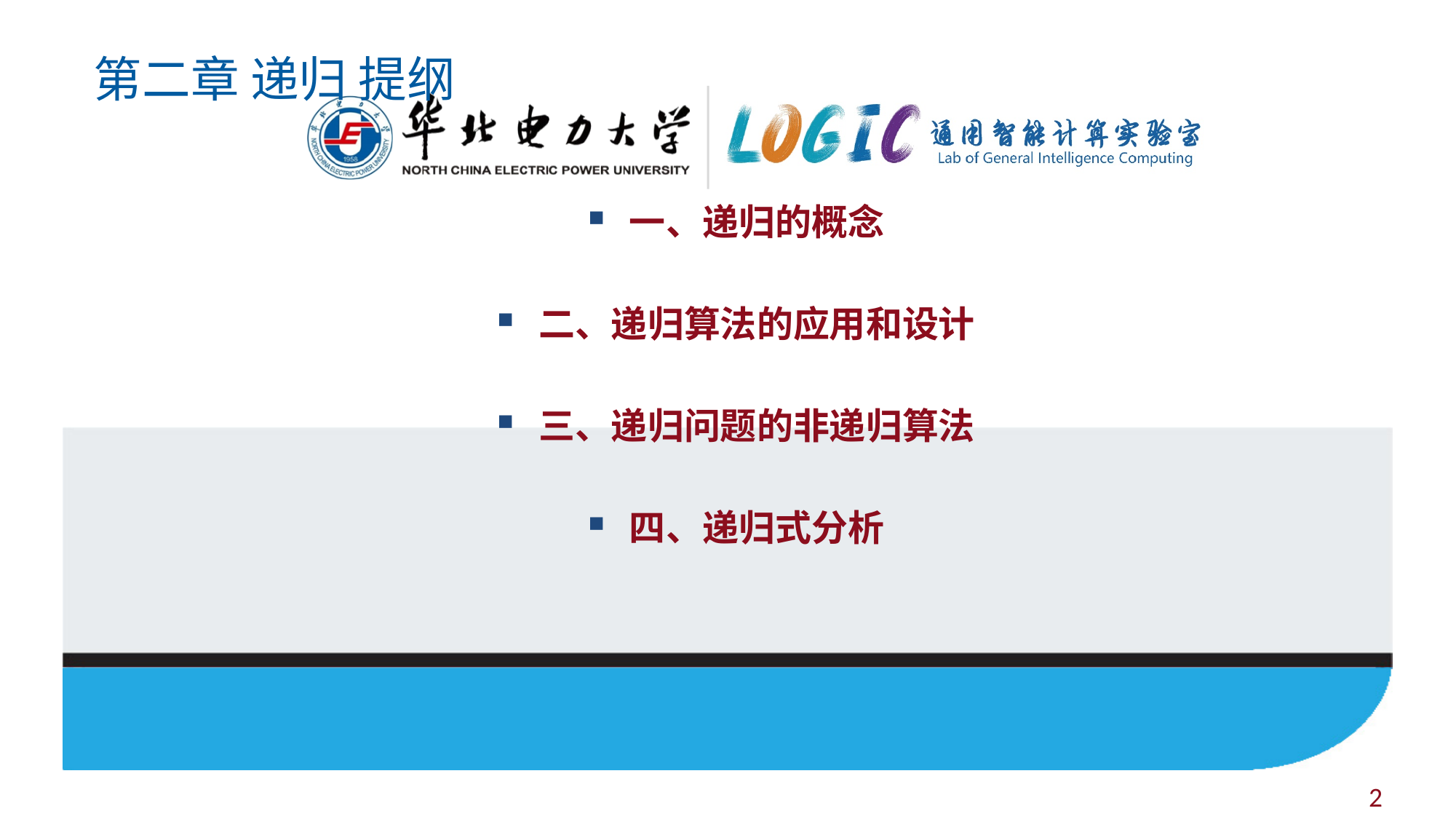

# 第二章 递归 提纲

一、递归的概念

二、递归算法的应用和设计

三、递归问题的非递归算法

四、递归式分析

2